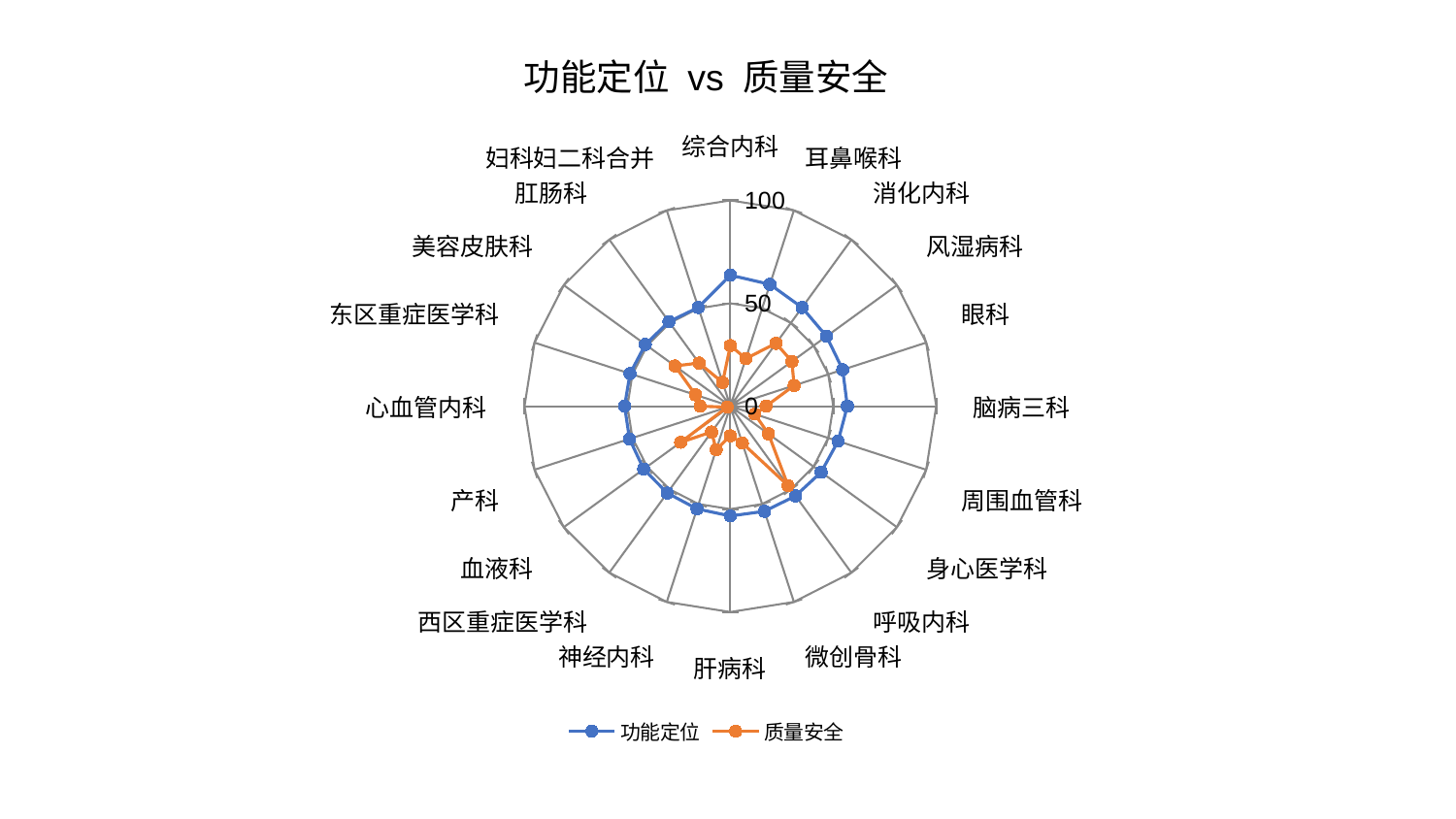

### Chart: 功能定位 vs 质量安全

| Category | 功能定位 | 质量安全 |
|---|---|---|
| 综合内科 | 63.667965036112285 | 29.458159662506063 |
| 耳鼻喉科 | 62.24413627735147 | 24.330519873101107 |
| 消化内科 | 59.271713614129155 | 37.776463241683 |
| 风湿病科 | 57.751443401664844 | 36.953960769331104 |
| 眼科 | 57.388925592447976 | 32.597019377418356 |
| 脑病三科 | 56.83937788556471 | 17.344244321360517 |
| 周围血管科 | 55.043814217275845 | 12.47397062565261 |
| 身心医学科 | 54.523077545726984 | 22.8889114394339 |
| 呼吸内科 | 53.87396998826642 | 47.685253099650005 |
| 微创骨科 | 53.7060457586954 | 18.872107871140617 |
| 肝病科 | 53.35058107836222 | 14.415305198382121 |
| 神经内科 | 52.47795922471684 | 22.197856774881515 |
| 西区重症医学科 | 52.16233788359913 | 15.518300004461016 |
| 血液科 | 52.0413456422125 | 29.841721850117633 |
| 产科 | 51.49720107643997 | 1.589758984232323 |
| 心血管内科 | 51.37703243817392 | 14.681119006867037 |
| 东区重症医学科 | 51.23046449693494 | 17.805832538255142 |
| 美容皮肤科 | 51.05512837706424 | 33.272623017705726 |
| 肛肠科 | 50.77662521010202 | 25.92079589459813 |
| 妇科妇二科合并 | 50.45499273773076 | 12.156301728067382 |
31